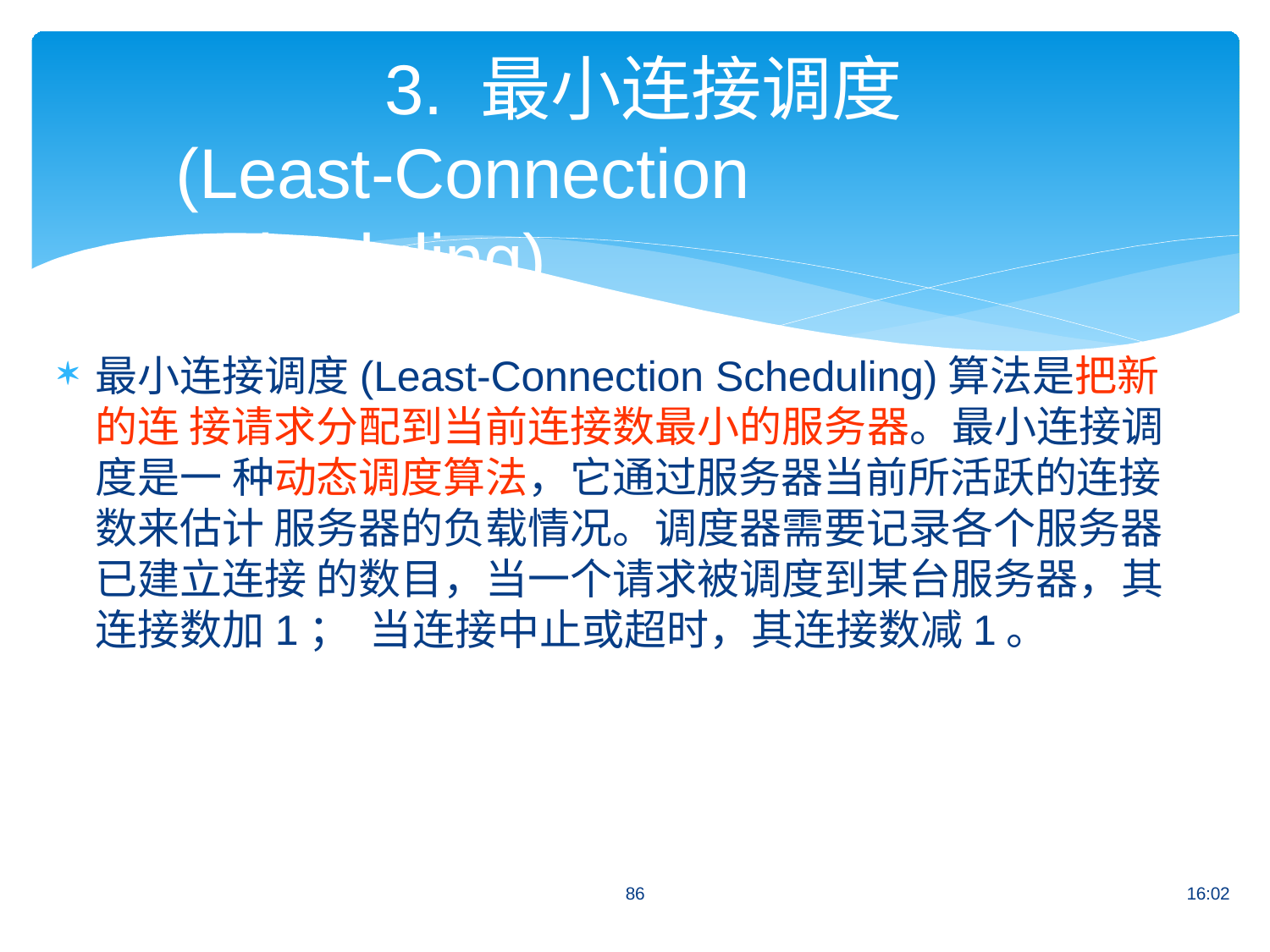

# 3. 最小连接调度
(Least-Connection Scheduling)

最小连接调度(Least-Connection Scheduling)算法是把新的连 接请求分配到当前连接数最小的服务器。最小连接调度是一 种动态调度算法，它通过服务器当前所活跃的连接数来估计 服务器的负载情况。调度器需要记录各个服务器已建立连接 的数目，当一个请求被调度到某台服务器，其连接数加1；  当连接中止或超时，其连接数减1。
86
16:02